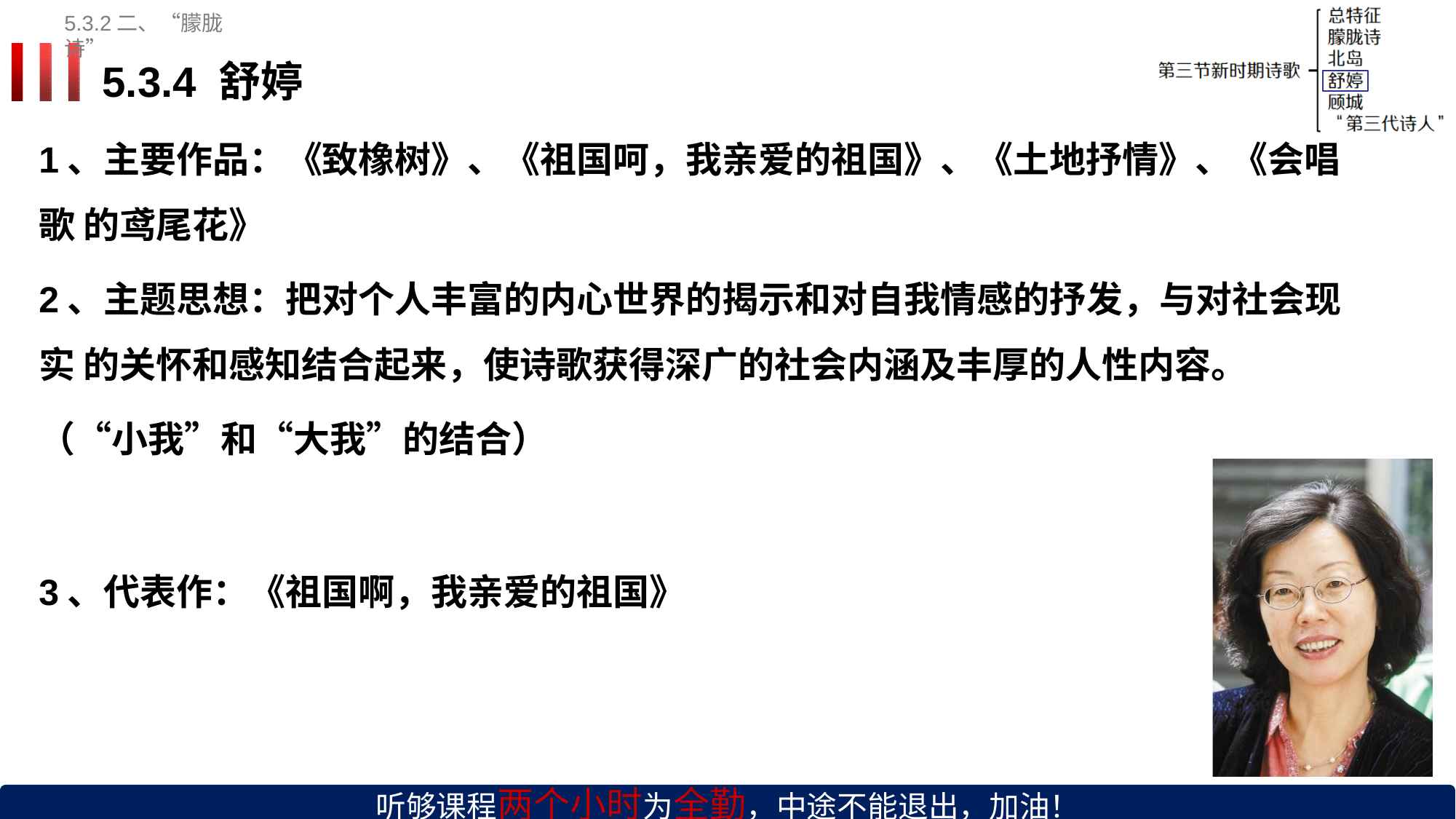

5.3.2二、“朦胧诗”

# 5.3.4 舒婷

1、主要作品：《致橡树》、《祖国呵，我亲爱的祖国》、《土地抒情》、《会唱歌 的鸢尾花》
2、主题思想：把对个人丰富的内心世界的揭示和对自我情感的抒发，与对社会现实 的关怀和感知结合起来，使诗歌获得深广的社会内涵及丰厚的人性内容。
（“小我”和“大我”的结合）

3、代表作：《祖国啊，我亲爱的祖国》

听够课程两个小时为全勤，中途不能退出，加油！